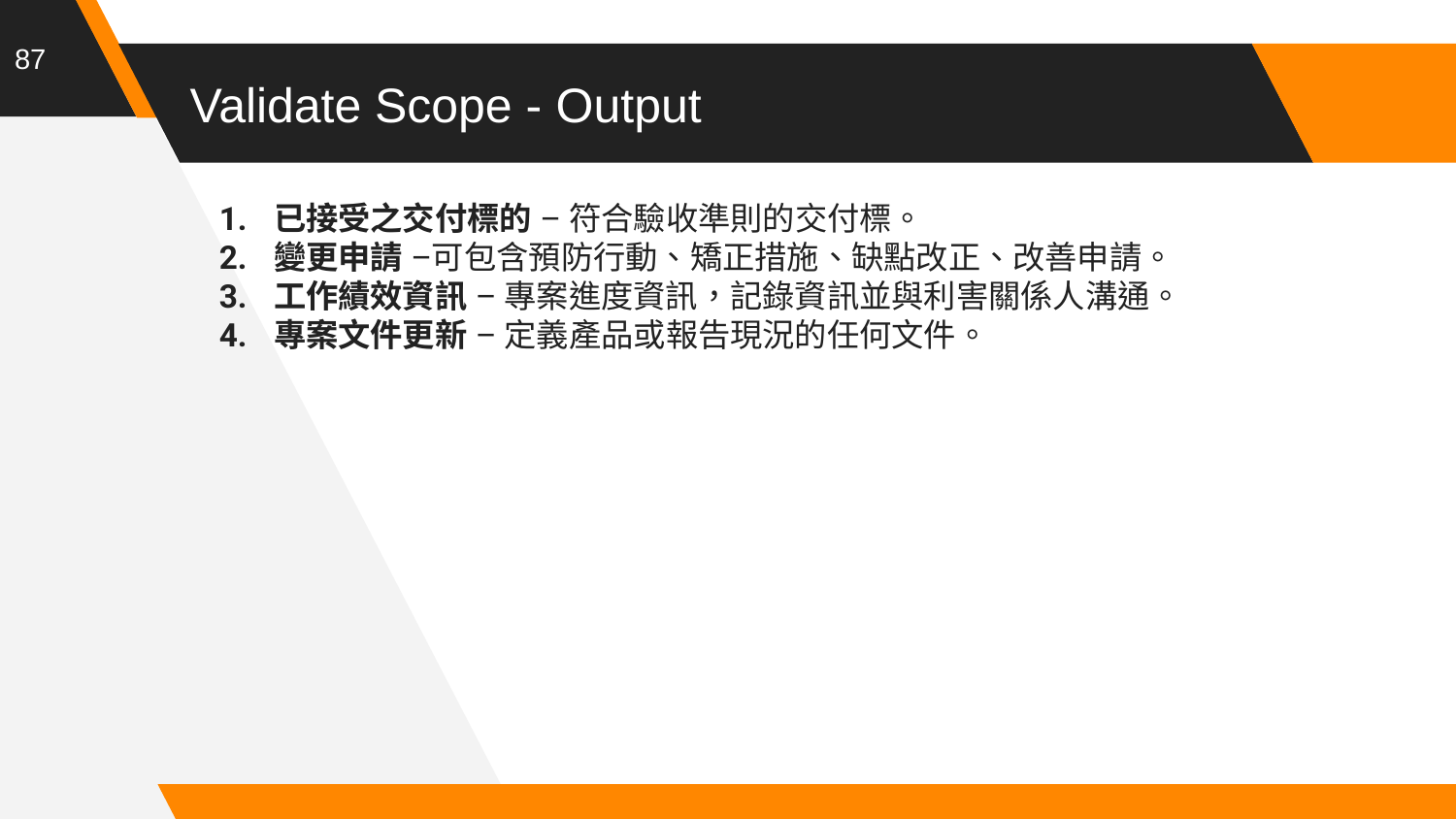

87
# Validate Scope - Output
已接受之交付標的 – 符合驗收準則的交付標。
變更申請 –可包含預防行動、矯正措施、缺點改正、改善申請。
工作績效資訊 – 專案進度資訊，記錄資訊並與利害關係人溝通。
專案文件更新 – 定義產品或報告現況的任何文件。